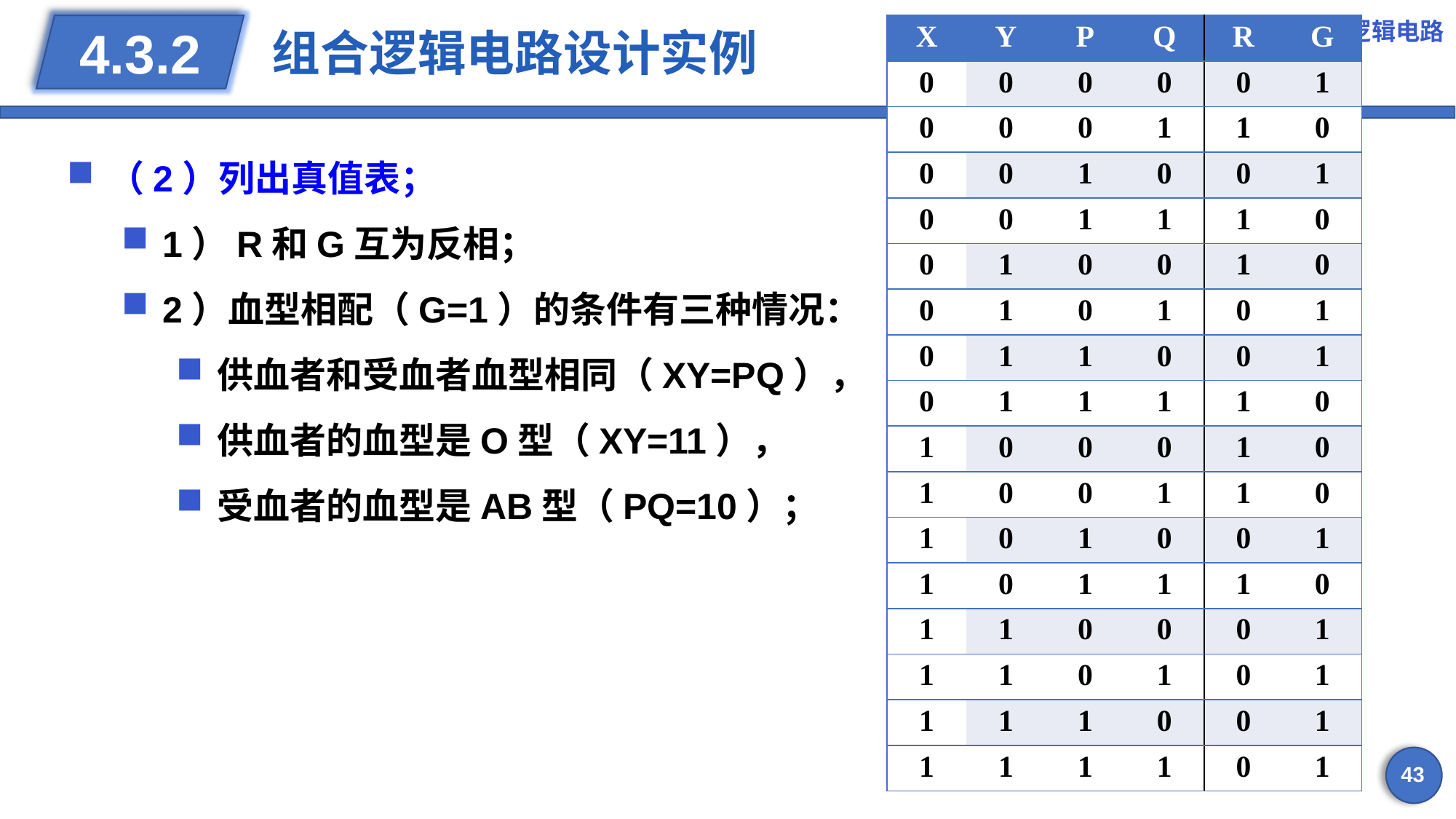

第四章 组合逻辑电路
# 组合逻辑电路设计实例
4.3.2
| X | Y | P | Q | R | G |
| --- | --- | --- | --- | --- | --- |
| 0 | 0 | 0 | 0 | 0 | 1 |
| 0 | 0 | 0 | 1 | 1 | 0 |
| 0 | 0 | 1 | 0 | 0 | 1 |
| 0 | 0 | 1 | 1 | 1 | 0 |
| 0 | 1 | 0 | 0 | 1 | 0 |
| 0 | 1 | 0 | 1 | 0 | 1 |
| 0 | 1 | 1 | 0 | 0 | 1 |
| 0 | 1 | 1 | 1 | 1 | 0 |
| 1 | 0 | 0 | 0 | 1 | 0 |
| 1 | 0 | 0 | 1 | 1 | 0 |
| 1 | 0 | 1 | 0 | 0 | 1 |
| 1 | 0 | 1 | 1 | 1 | 0 |
| 1 | 1 | 0 | 0 | 0 | 1 |
| 1 | 1 | 0 | 1 | 0 | 1 |
| 1 | 1 | 1 | 0 | 0 | 1 |
| 1 | 1 | 1 | 1 | 0 | 1 |
（2）列出真值表；
1）R和G互为反相；
2）血型相配（G=1）的条件有三种情况：
供血者和受血者血型相同（XY=PQ），
供血者的血型是O型（XY=11），
受血者的血型是AB型（PQ=10）；
43